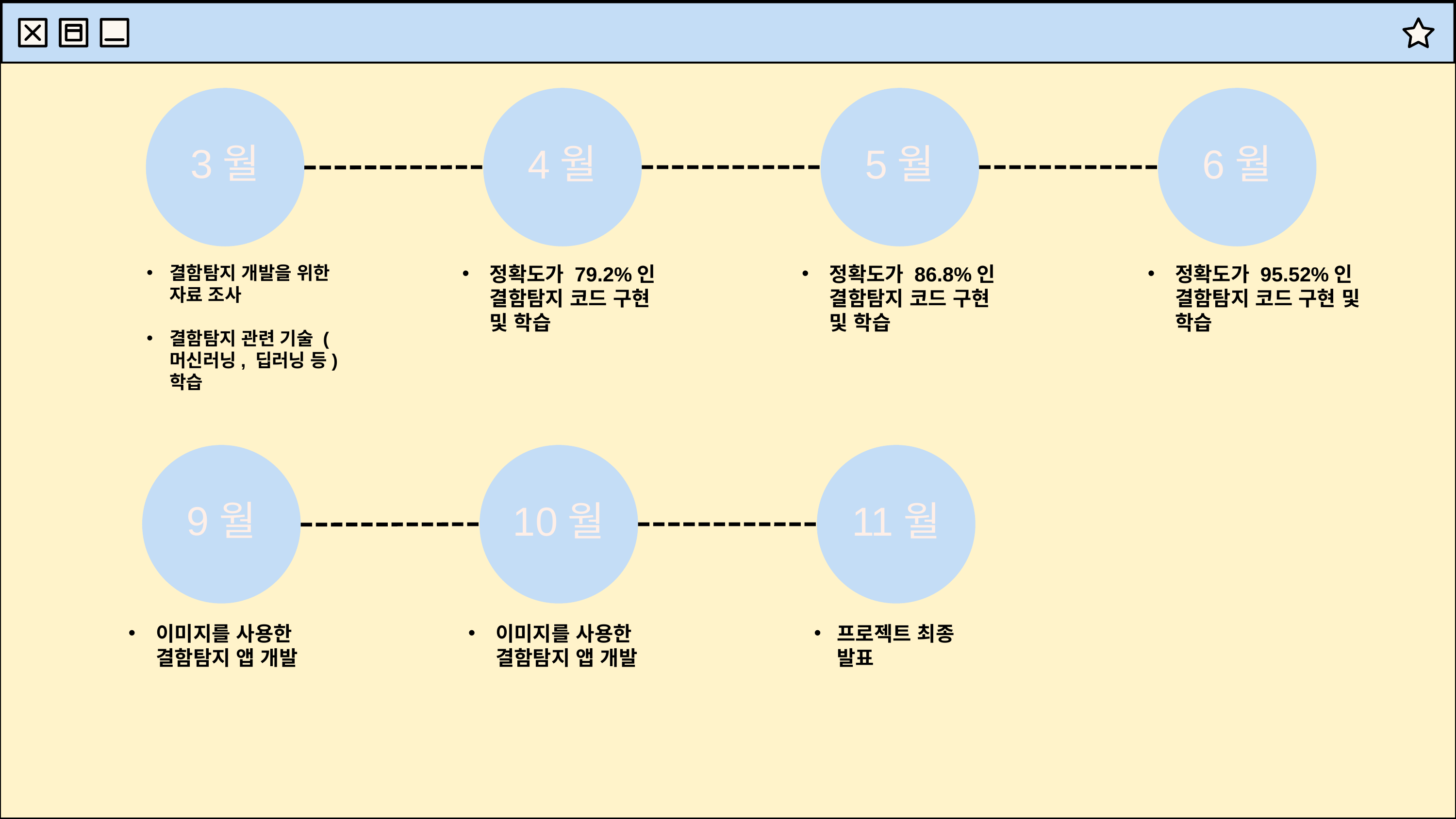

3월

4월

5월

6월

결함탐지 개발을 위한 자료 조사

결함탐지 관련 기술 (머신러닝, 딥러닝 등) 학습
정확도가 79.2%인 결함탐지 코드 구현 및 학습
정확도가 86.8%인 결함탐지 코드 구현 및 학습
정확도가 95.52%인 결함탐지 코드 구현 및 학습

9월

10월

11월

이미지를 사용한 결함탐지 앱 개발
이미지를 사용한 결함탐지 앱 개발
프로젝트 최종 발표